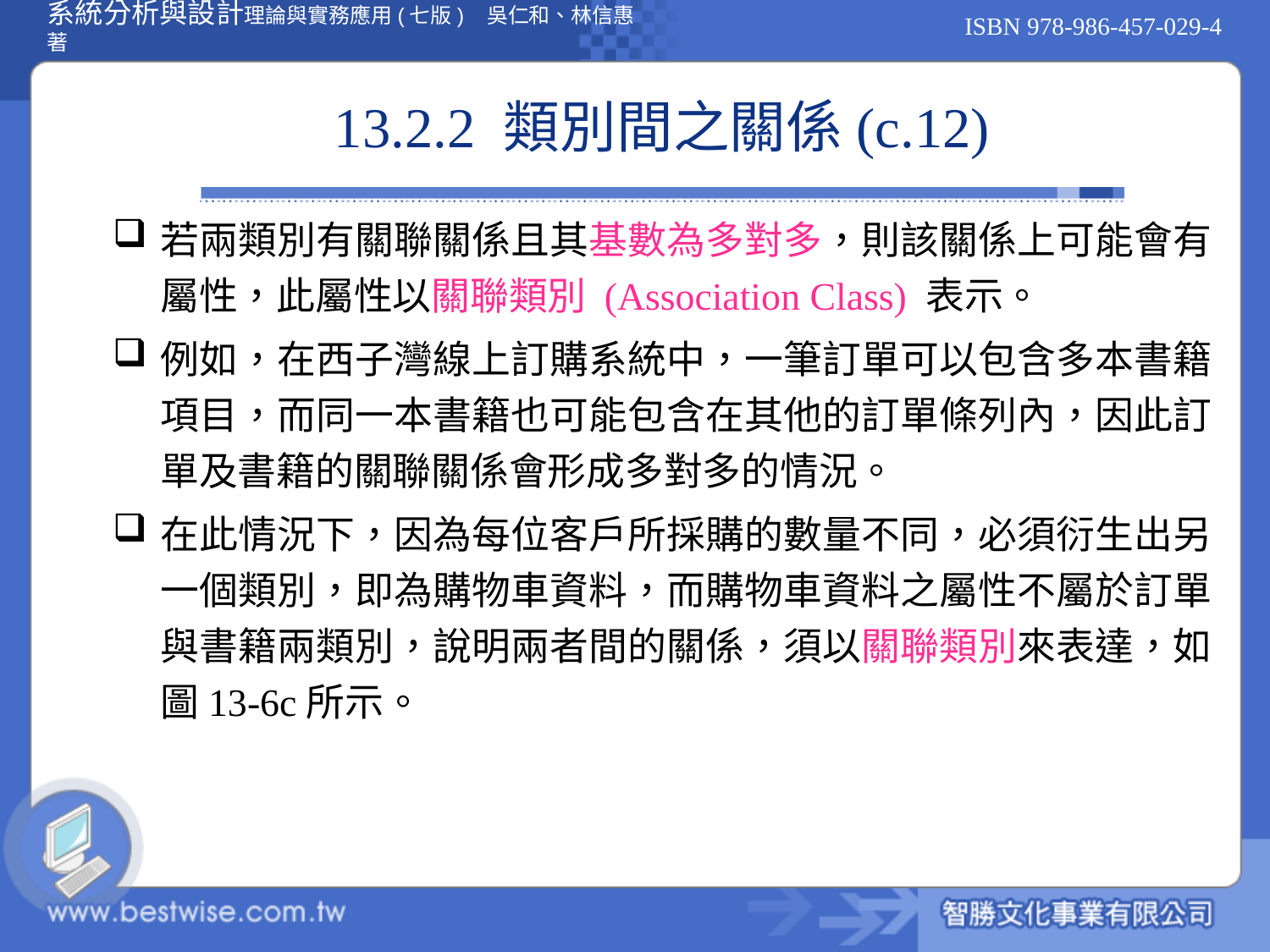

# 13.2.2 類別間之關係(c.12)
若兩類別有關聯關係且其基數為多對多，則該關係上可能會有屬性，此屬性以關聯類別 (Association Class) 表示。
例如，在西子灣線上訂購系統中，一筆訂單可以包含多本書籍項目，而同一本書籍也可能包含在其他的訂單條列內，因此訂單及書籍的關聯關係會形成多對多的情況。
在此情況下，因為每位客戶所採購的數量不同，必須衍生出另一個類別，即為購物車資料，而購物車資料之屬性不屬於訂單與書籍兩類別，說明兩者間的關係，須以關聯類別來表達，如圖13-6c所示。